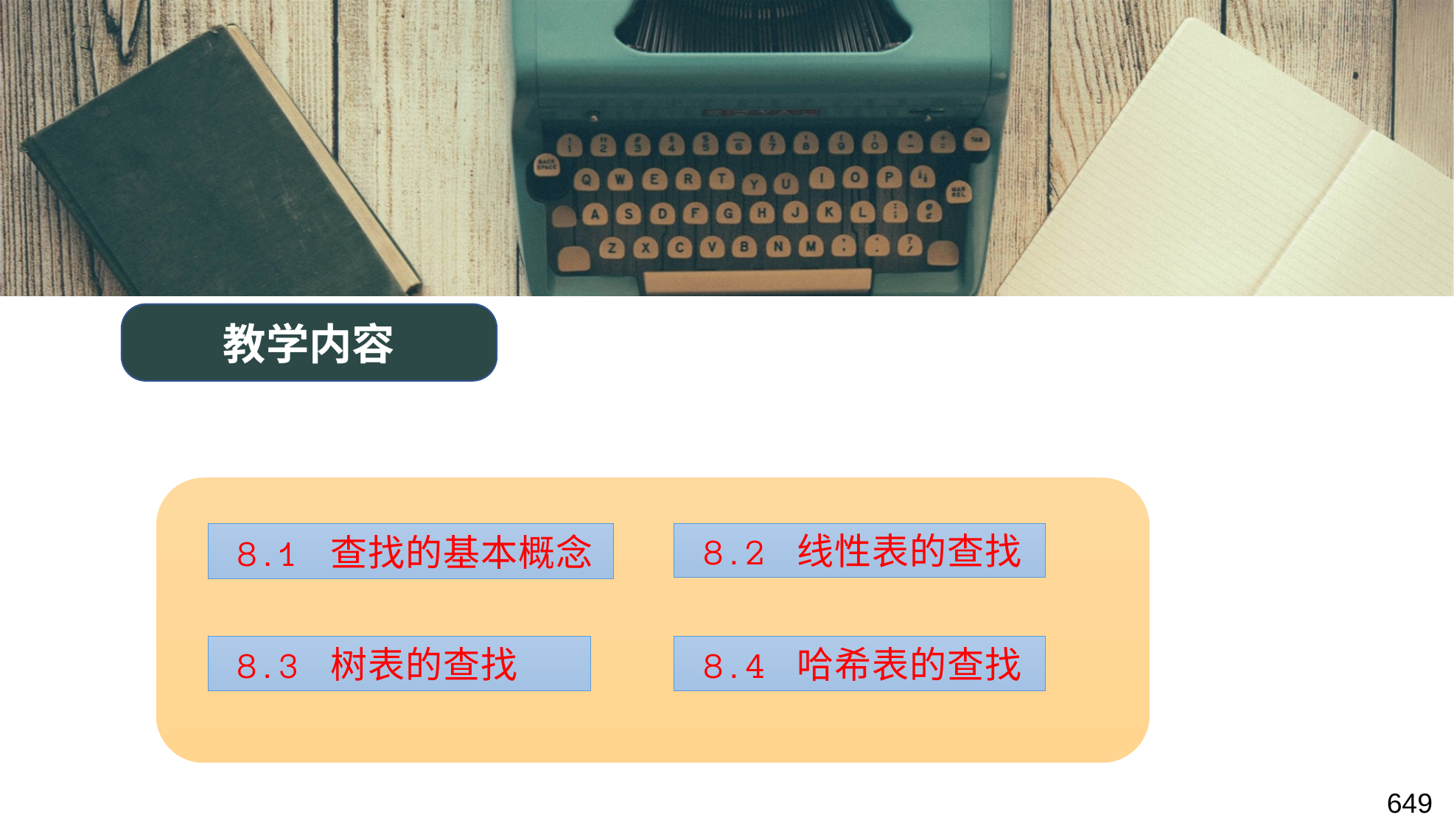

教学内容

8.1 查找的基本概念
8.2 线性表的查找
8.3 树表的查找
8.4 哈希表的查找
649